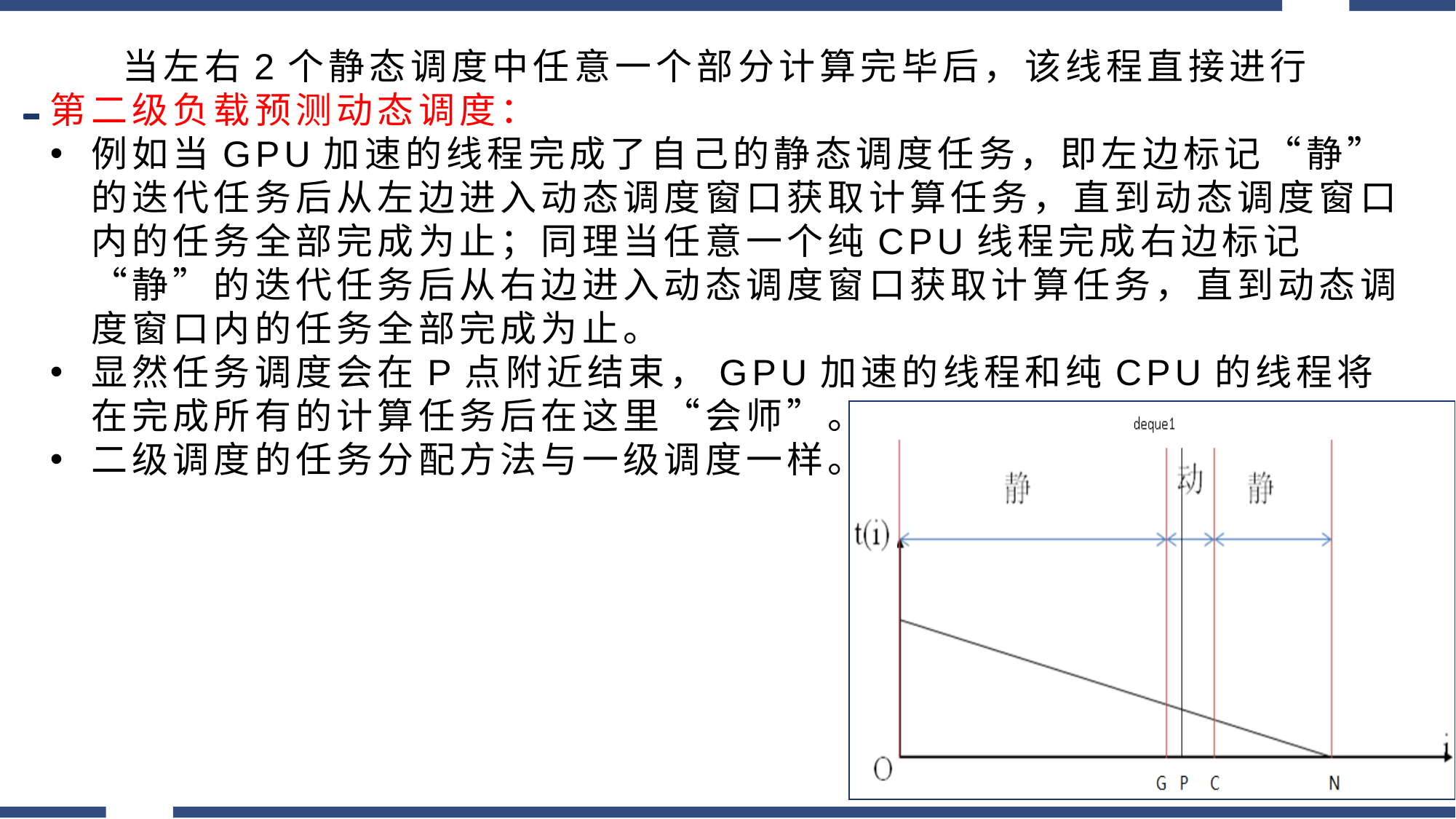

当左右2个静态调度中任意一个部分计算完毕后，该线程直接进行
第二级负载预测动态调度：
例如当GPU加速的线程完成了自己的静态调度任务，即左边标记“静”的迭代任务后从左边进入动态调度窗口获取计算任务，直到动态调度窗口内的任务全部完成为止；同理当任意一个纯CPU线程完成右边标记“静”的迭代任务后从右边进入动态调度窗口获取计算任务，直到动态调度窗口内的任务全部完成为止。
显然任务调度会在P点附近结束，GPU加速的线程和纯CPU的线程将在完成所有的计算任务后在这里“会师”。
二级调度的任务分配方法与一级调度一样。